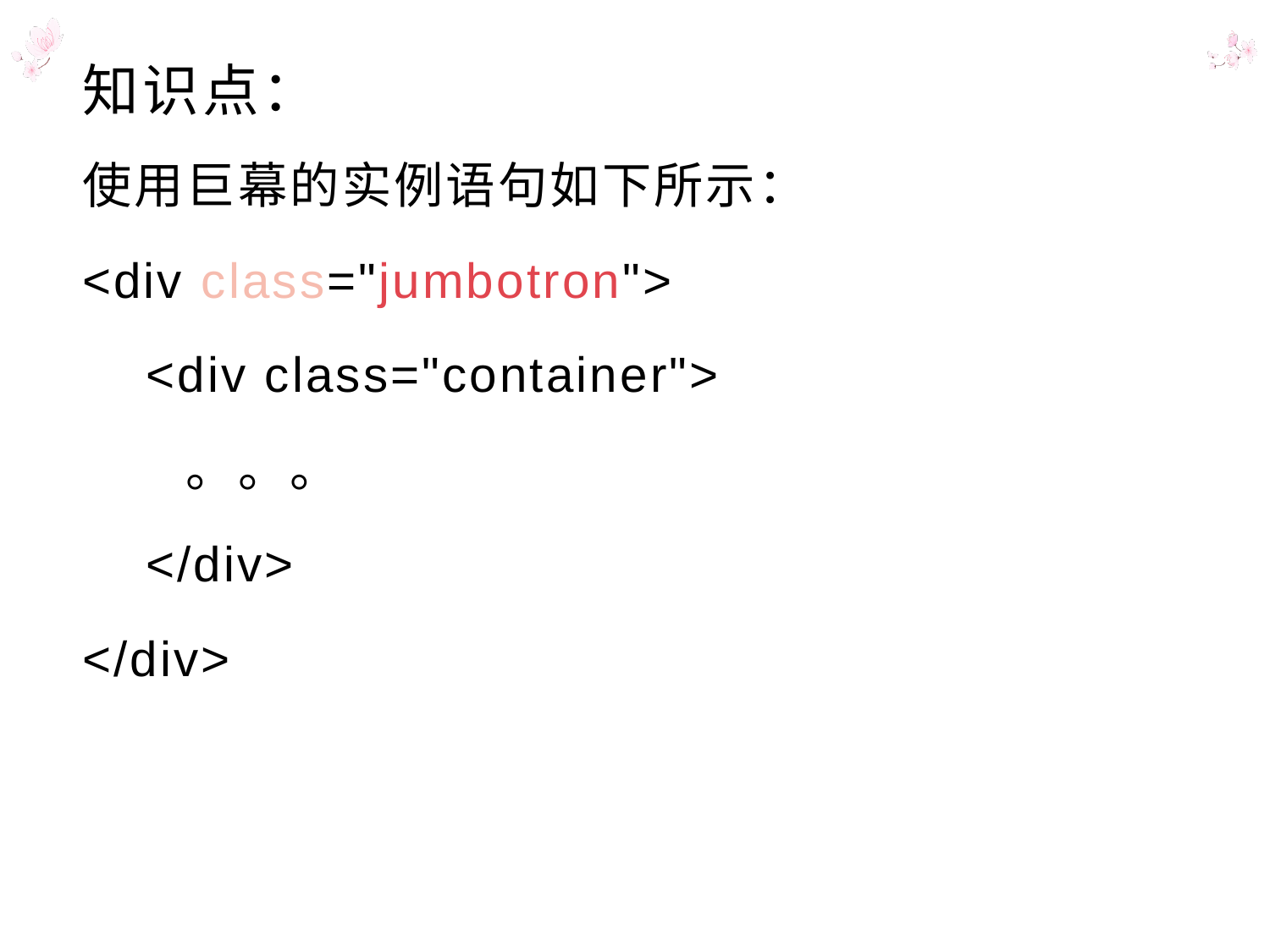

# 知识点：
使用巨幕的实例语句如下所示：
<div class="jumbotron">
　<div class="container">
　　。。。
　</div>
</div>